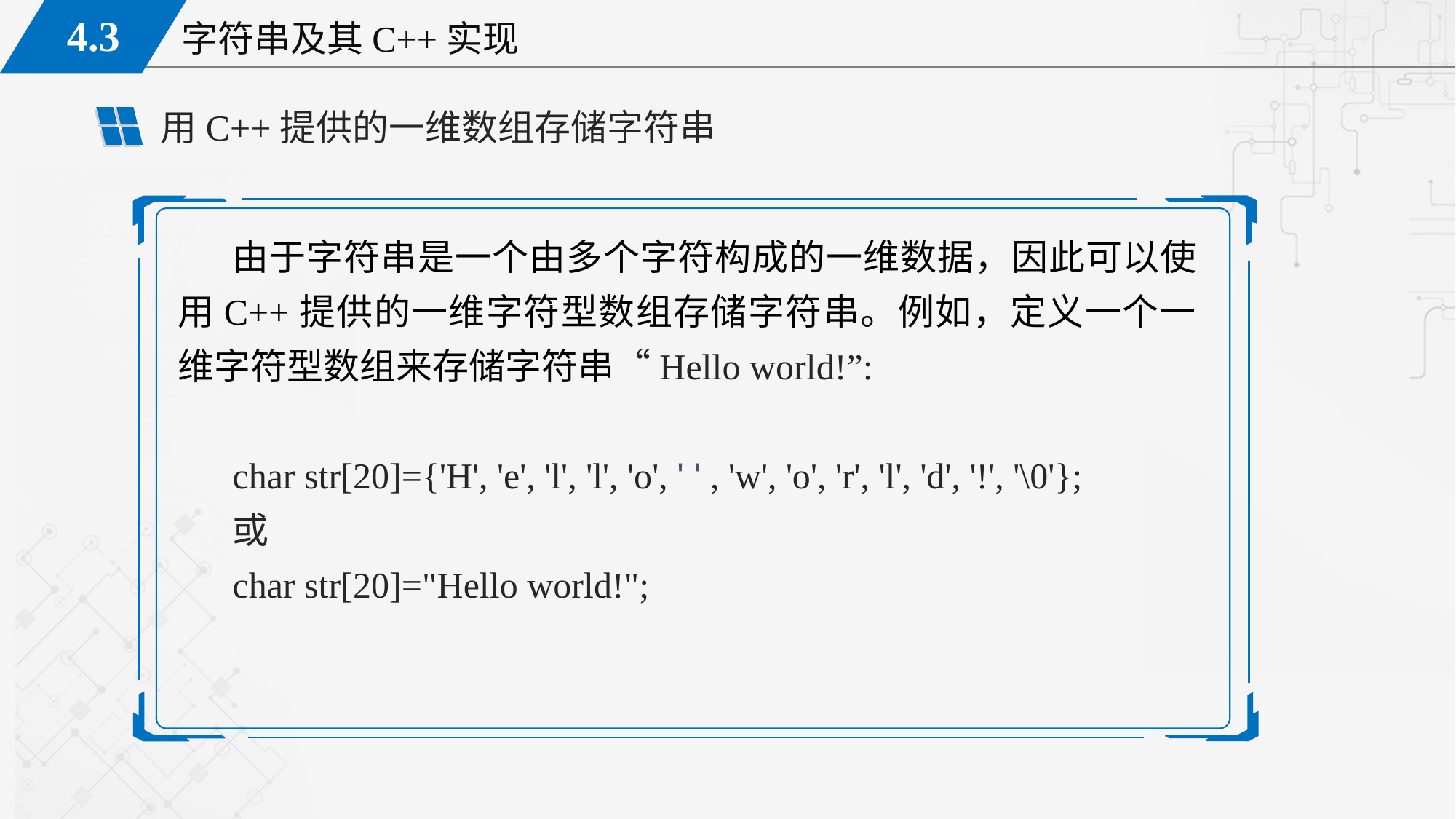

用C++提供的一维数组存储字符串

由于字符串是一个由多个字符构成的一维数据，因此可以使用C++提供的一维字符型数组存储字符串。例如，定义一个一维字符型数组来存储字符串“Hello world!”:

char str[20]={'H', 'e', 'l', 'l', 'o', ' ' , 'w', 'o', 'r', 'l', 'd', '!', '\0'};
或
char str[20]="Hello world!";